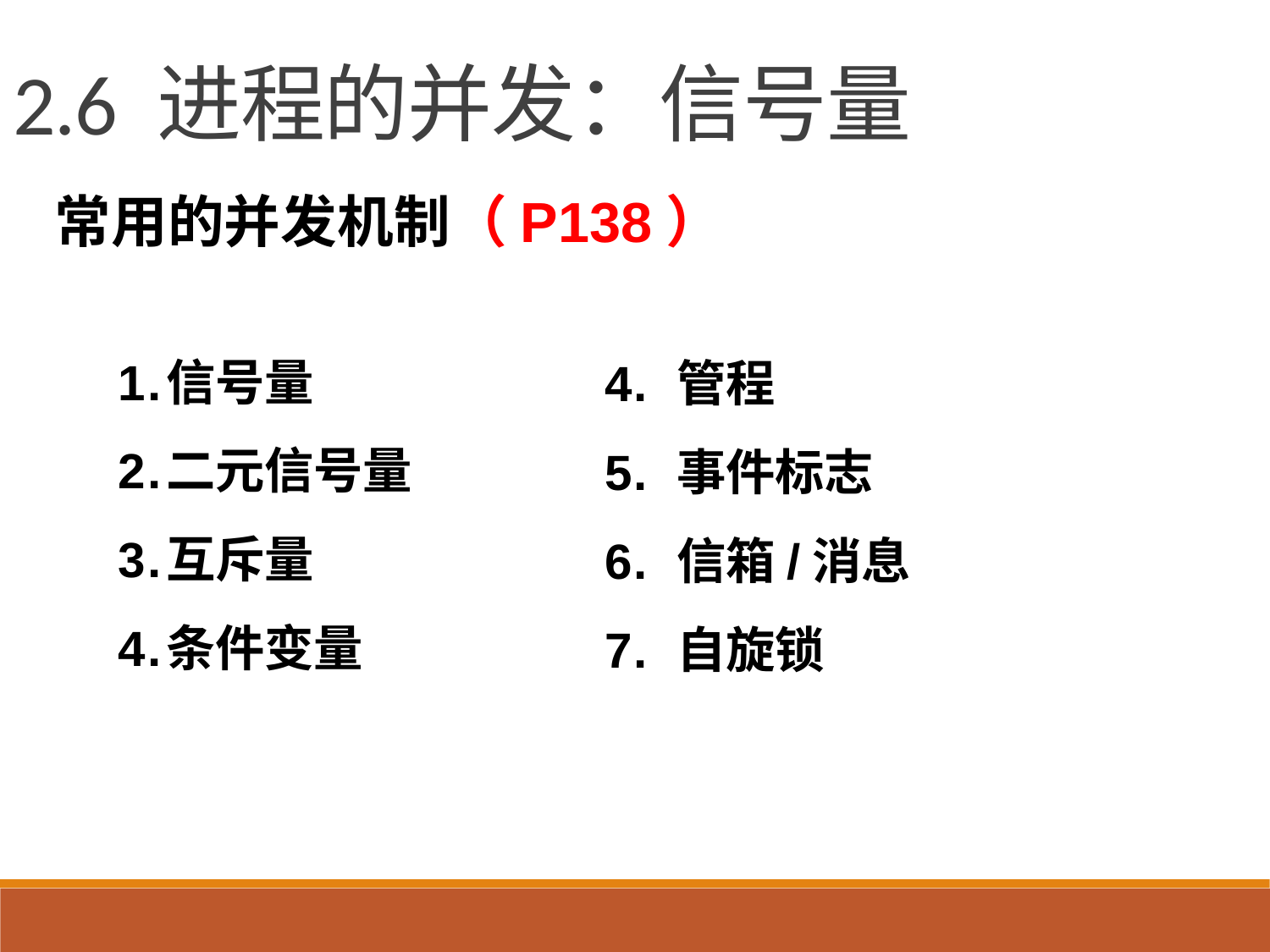

2.6 进程的并发：信号量
常用的并发机制（P138）

信号量
二元信号量
互斥量
条件变量

管程
事件标志
信箱/消息
自旋锁